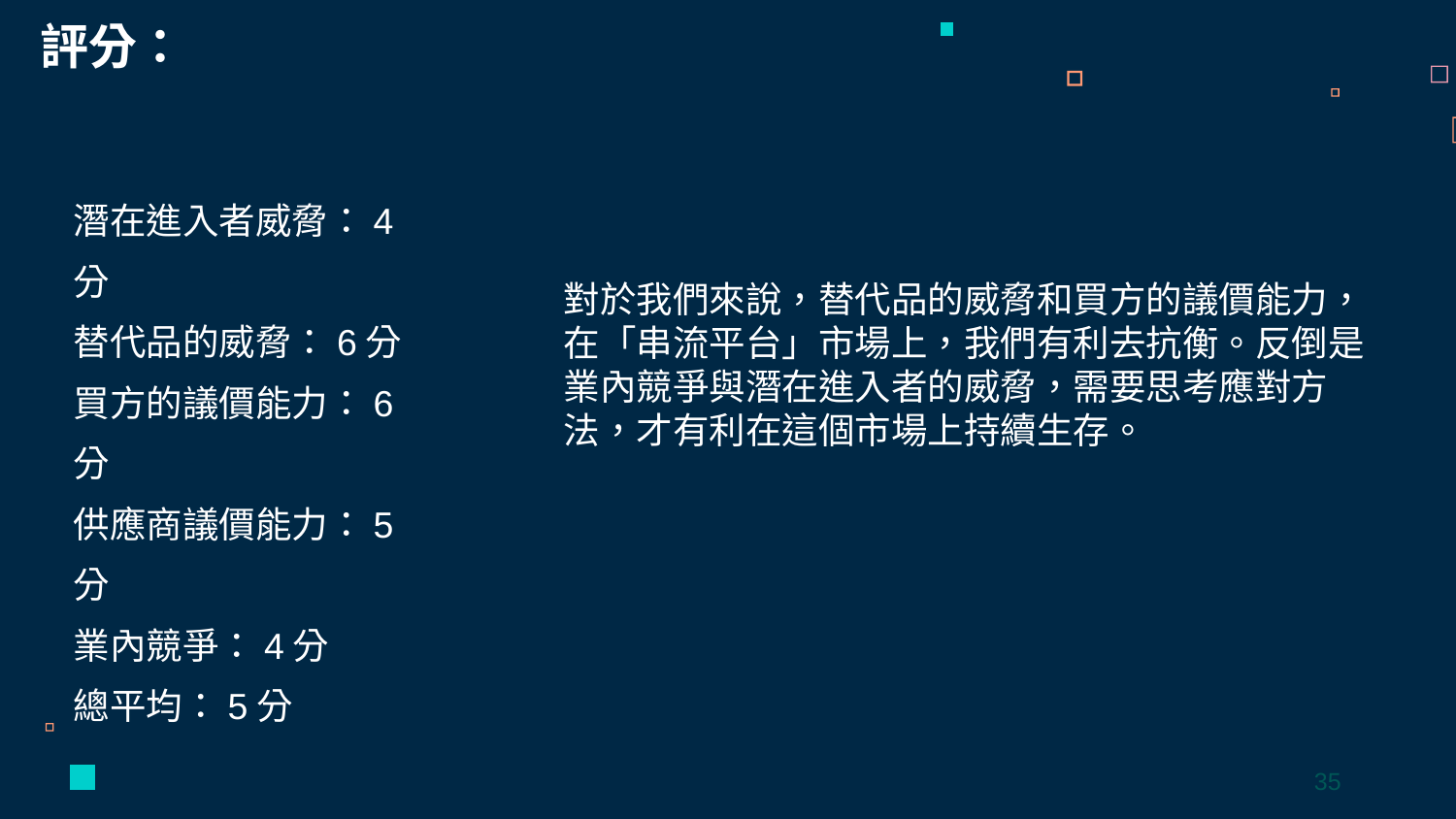

評分：
潛在進入者威脅：4分
替代品的威脅：6分
買方的議價能力：6分
供應商議價能力：5分
業內競爭：4分
總平均：5分
對於我們來說，替代品的威脅和買方的議價能力，在「串流平台」市場上，我們有利去抗衡。反倒是業內競爭與潛在進入者的威脅，需要思考應對方法，才有利在這個市場上持續生存。
35